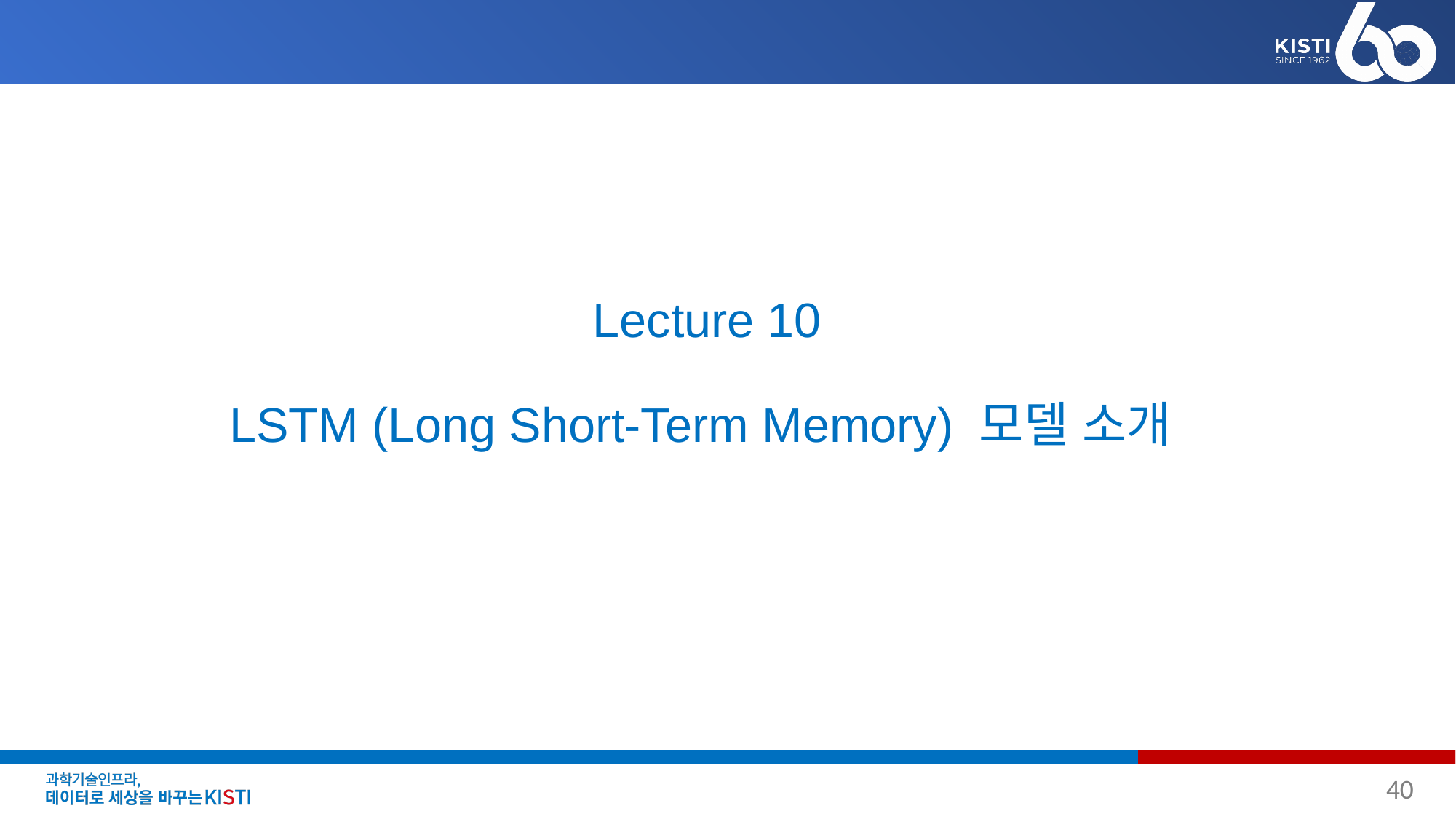

# Lecture 10 LSTM (Long Short-Term Memory) 모델 소개
40